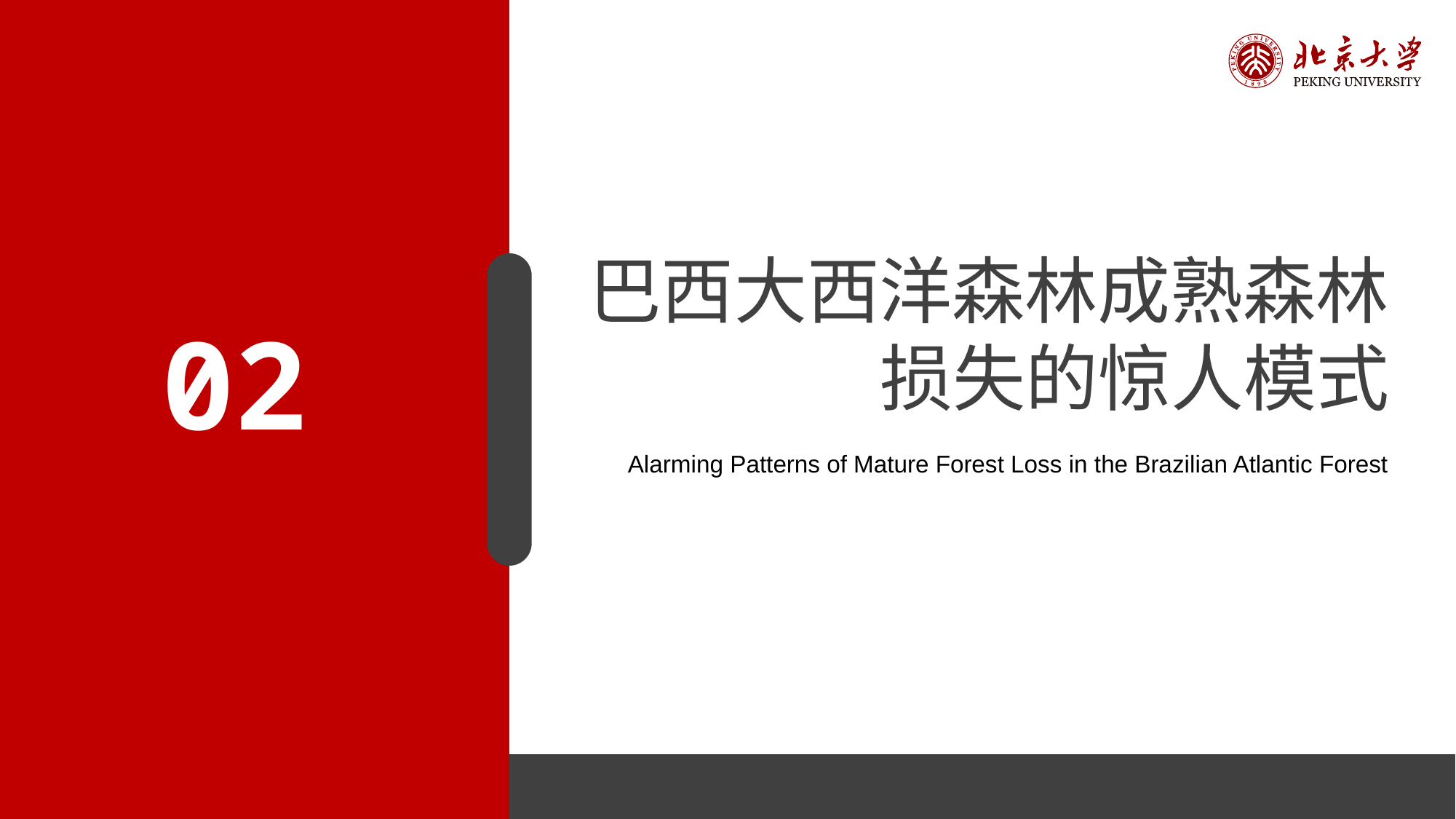

巴西大西洋森林成熟森林损失的惊人模式

Alarming Patterns of Mature Forest Loss in the Brazilian Atlantic Forest

02